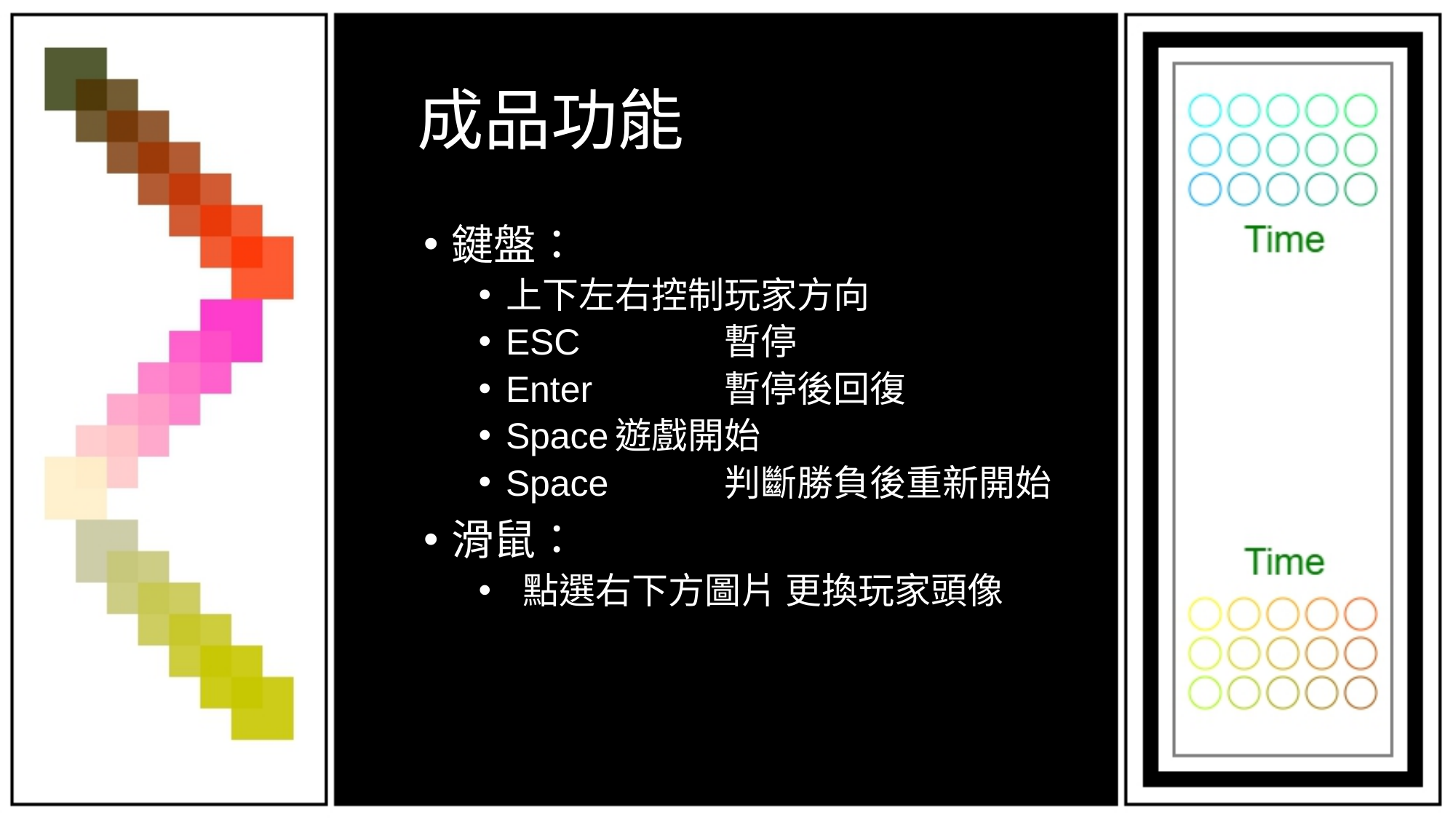

# 成品功能

鍵盤：
上下左右控制玩家方向
ESC    	暫停
Enter   	暫停後回復
Space	遊戲開始
Space 	判斷勝負後重新開始
滑鼠：
 點選右下方圖片 更換玩家頭像